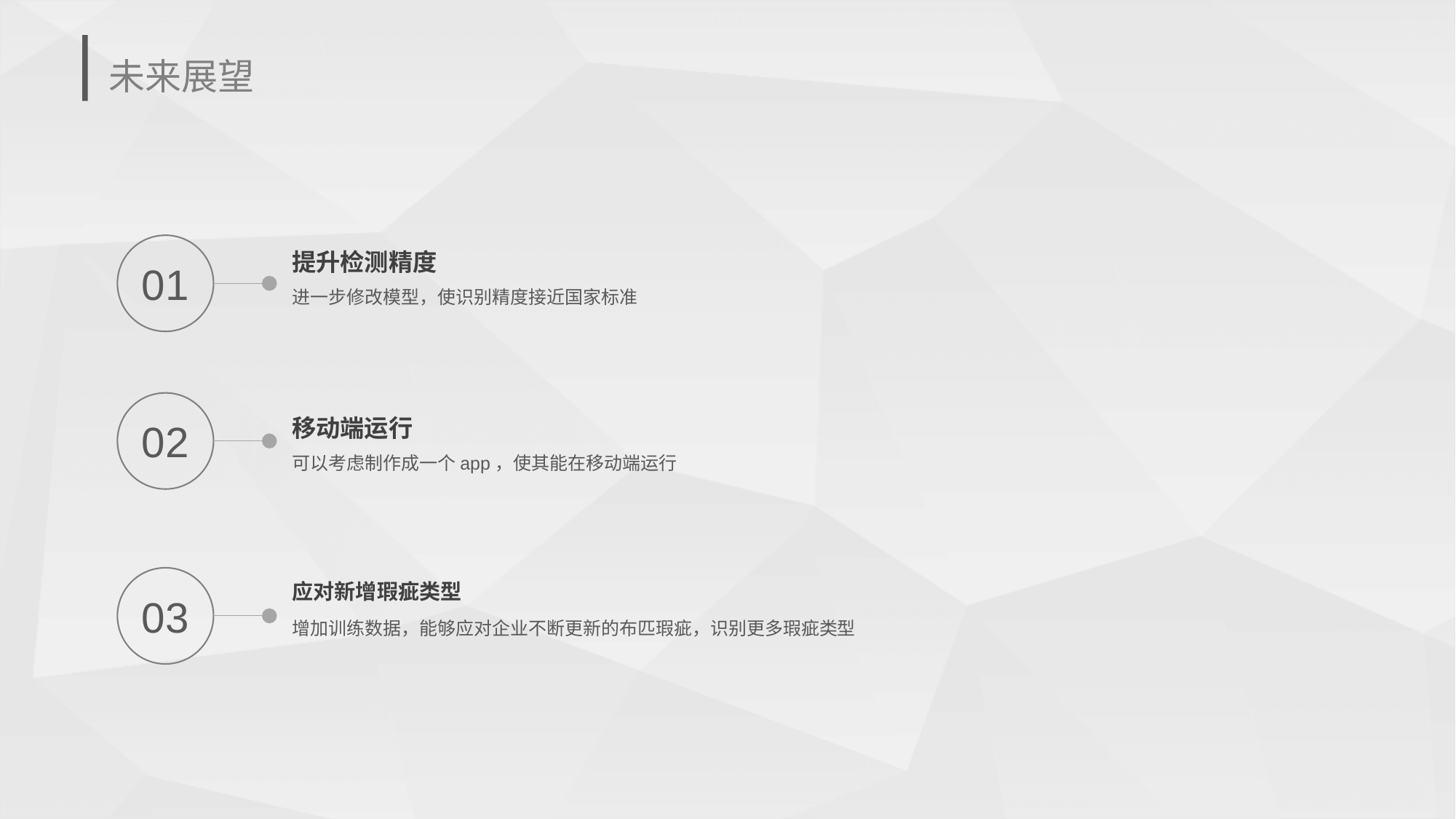

# 未来展望
01
提升检测精度

进一步修改模型，使识别精度接近国家标准
02
移动端运行
可以考虑制作成一个app，使其能在移动端运行
03
应对新增瑕疵类型
增加训练数据，能够应对企业不断更新的布匹瑕疵，识别更多瑕疵类型